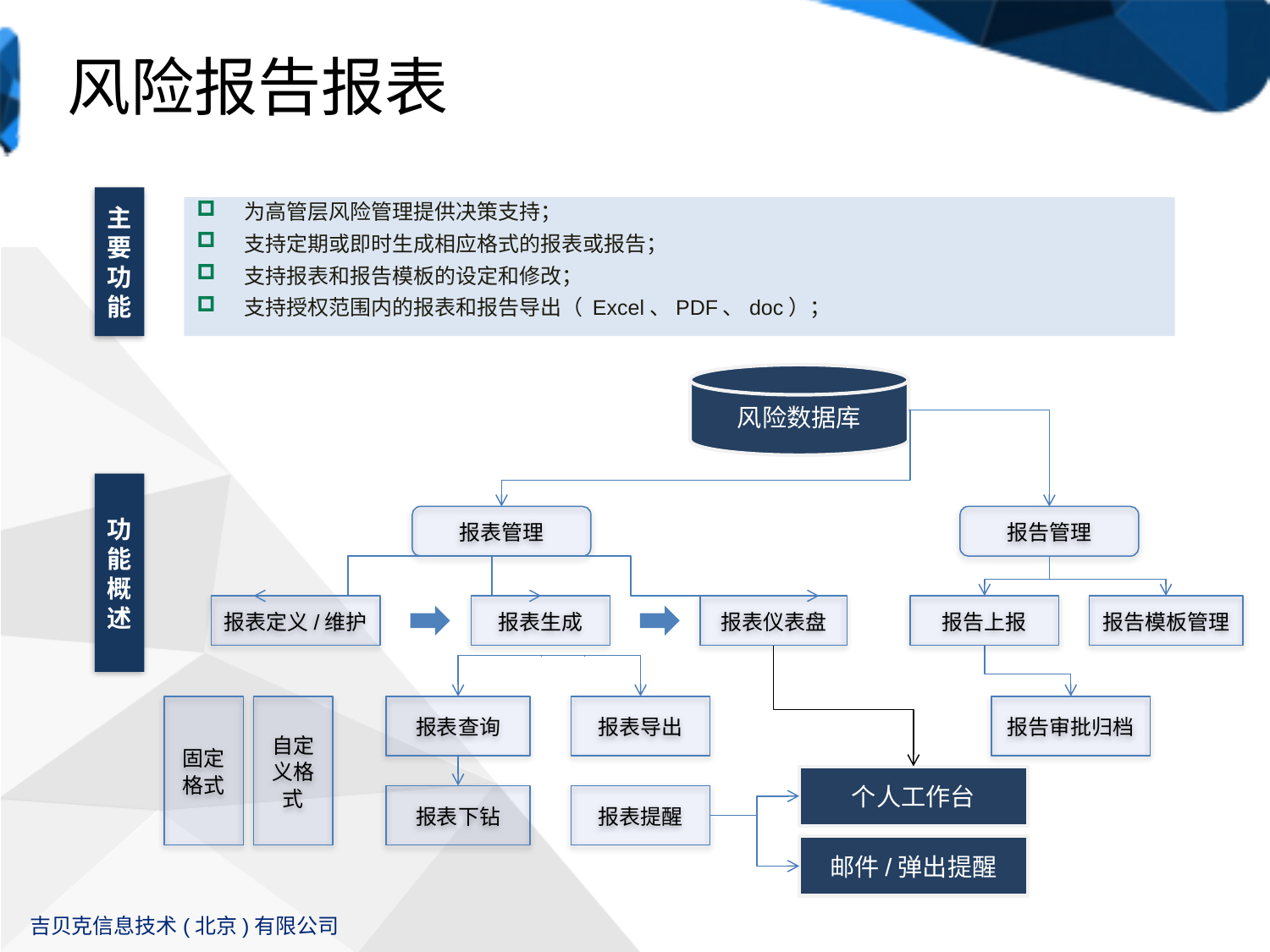

# 风险报告报表
主要功能
为高管层风险管理提供决策支持；
支持定期或即时生成相应格式的报表或报告；
支持报表和报告模板的设定和修改；
支持授权范围内的报表和报告导出（ Excel、PDF、doc）；
风险数据库
功能概述
报表管理
报告管理
报表定义/维护
报表生成
报表仪表盘
报告上报
报告模板管理

固定格式
自定义格式
报表查询
报表导出
报告审批归档
个人工作台
报表下钻
报表提醒
邮件/弹出提醒